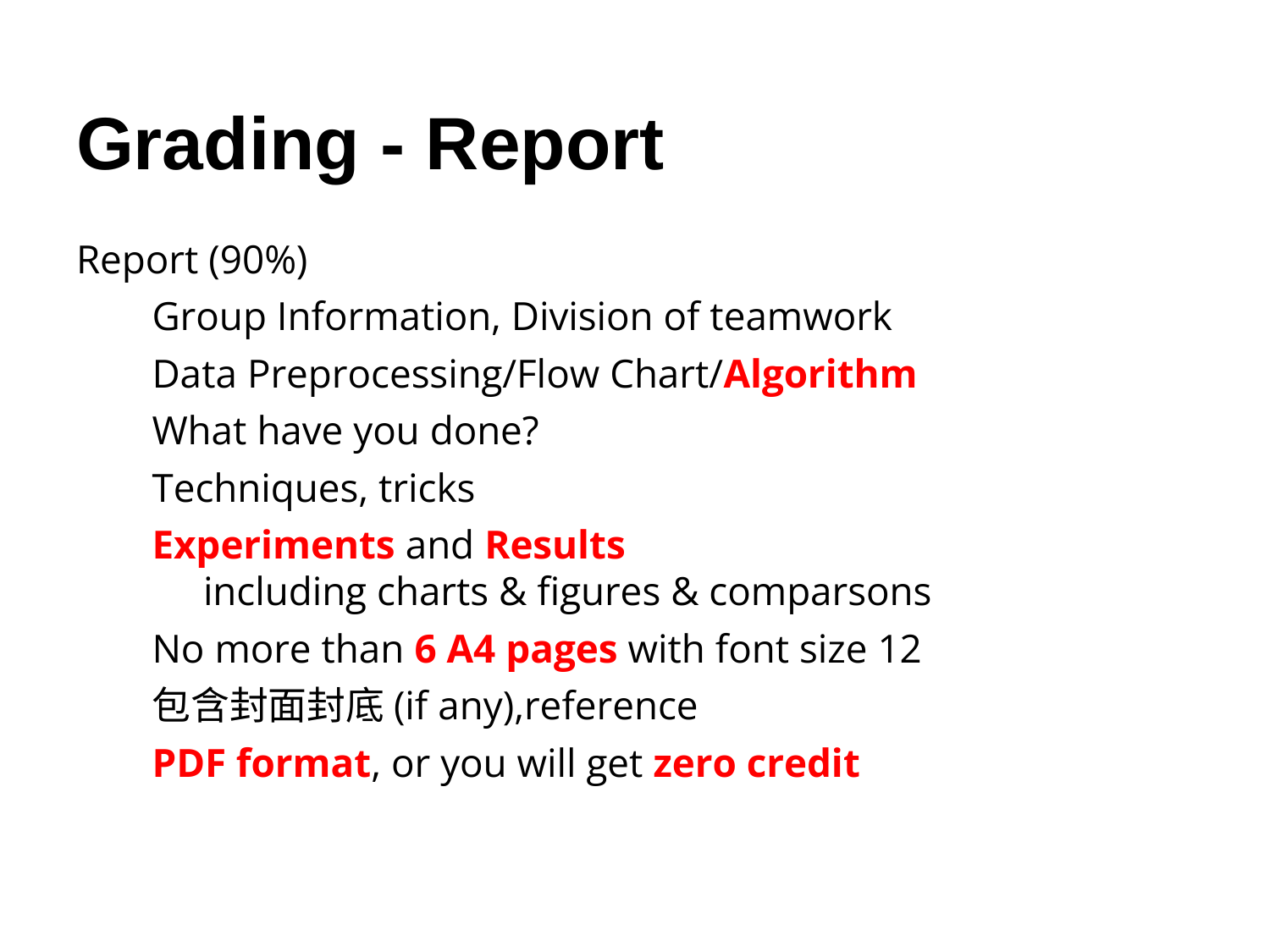

# Grading - Report
Report (90%)
Group Information, Division of teamwork
Data Preprocessing/Flow Chart/Algorithm
What have you done?
Techniques, tricks
Experiments and Results
including charts & figures & comparsons
No more than 6 A4 pages with font size 12
包含封面封底(if any),reference
PDF format, or you will get zero credit